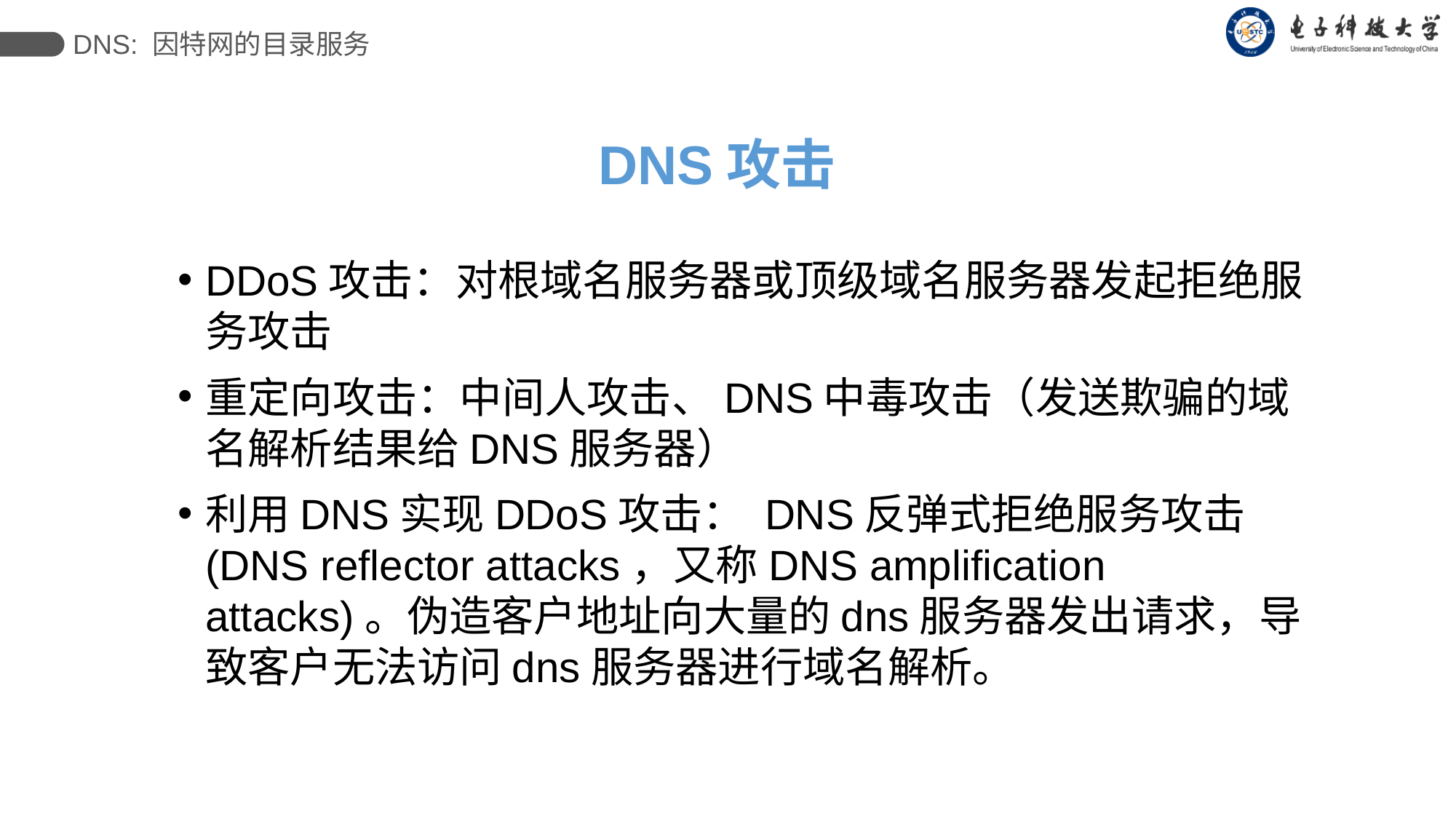

DNS: 因特网的目录服务
# DNS攻击
DDoS攻击：对根域名服务器或顶级域名服务器发起拒绝服务攻击
重定向攻击：中间人攻击、DNS中毒攻击（发送欺骗的域名解析结果给DNS服务器）
利用DNS实现DDoS攻击： DNS反弹式拒绝服务攻击(DNS reflector attacks，又称DNS amplification attacks)。伪造客户地址向大量的dns服务器发出请求，导致客户无法访问dns服务器进行域名解析。